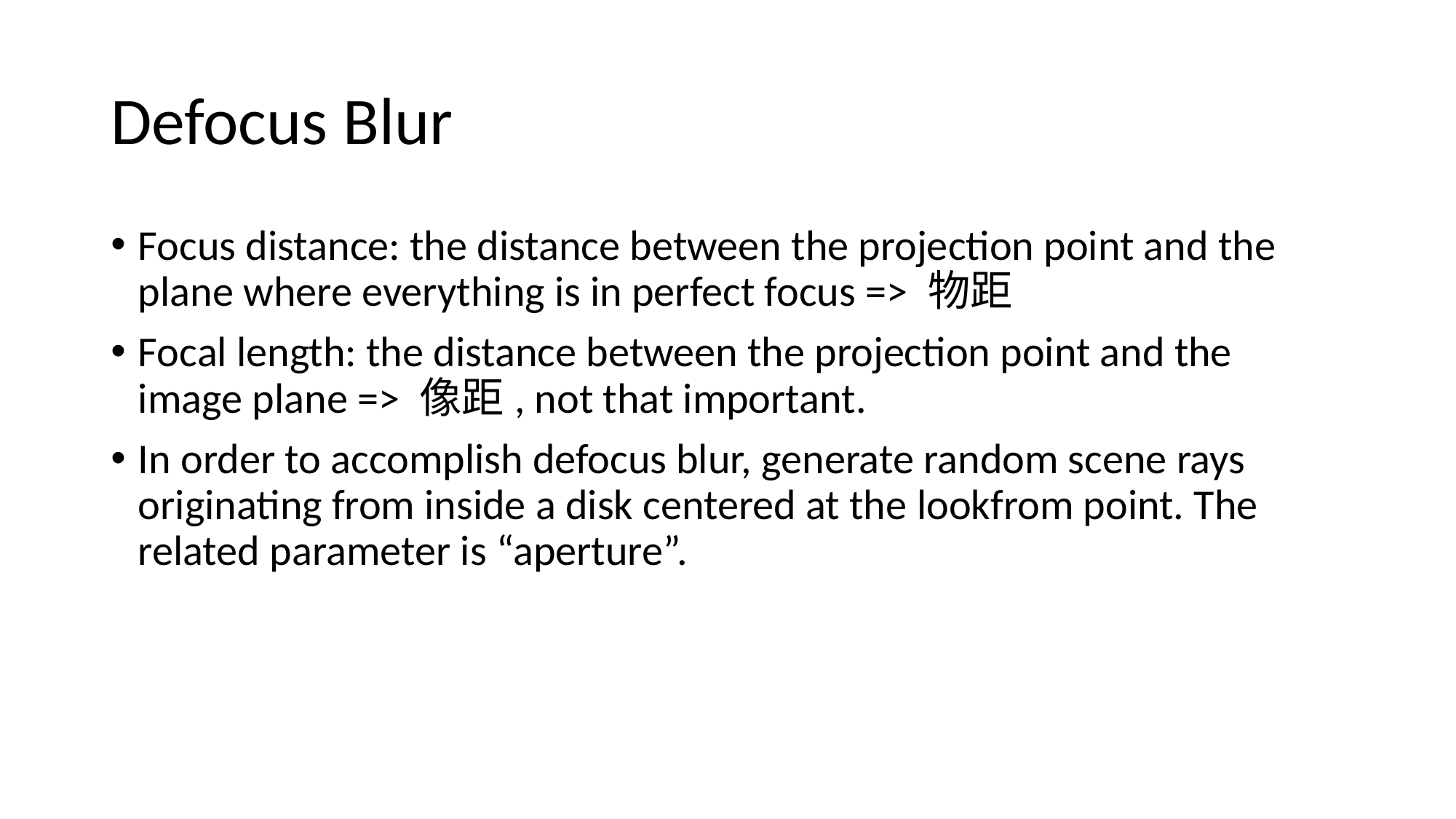

# Defocus Blur
Focus distance: the distance between the projection point and the plane where everything is in perfect focus => 物距
Focal length: the distance between the projection point and the image plane => 像距, not that important.
In order to accomplish defocus blur, generate random scene rays originating from inside a disk centered at the lookfrom point. The related parameter is “aperture”.